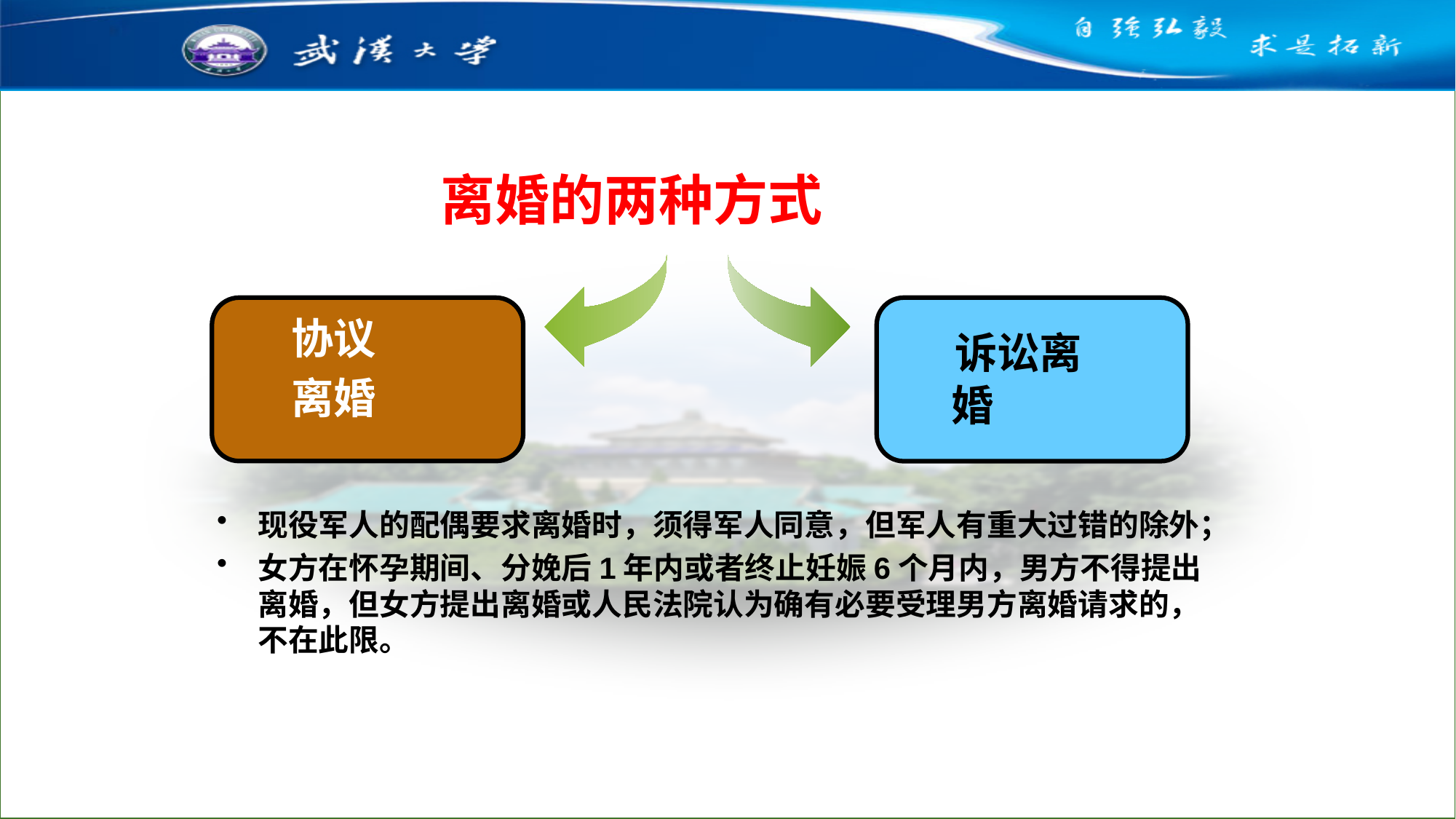

离婚的两种方式

协议
离婚
   诉讼离婚

现役军人的配偶要求离婚时，须得军人同意，但军人有重大过错的除外；
女方在怀孕期间、分娩后1年内或者终止妊娠6个月内，男方不得提出离婚，但女方提出离婚或人民法院认为确有必要受理男方离婚请求的，不在此限。